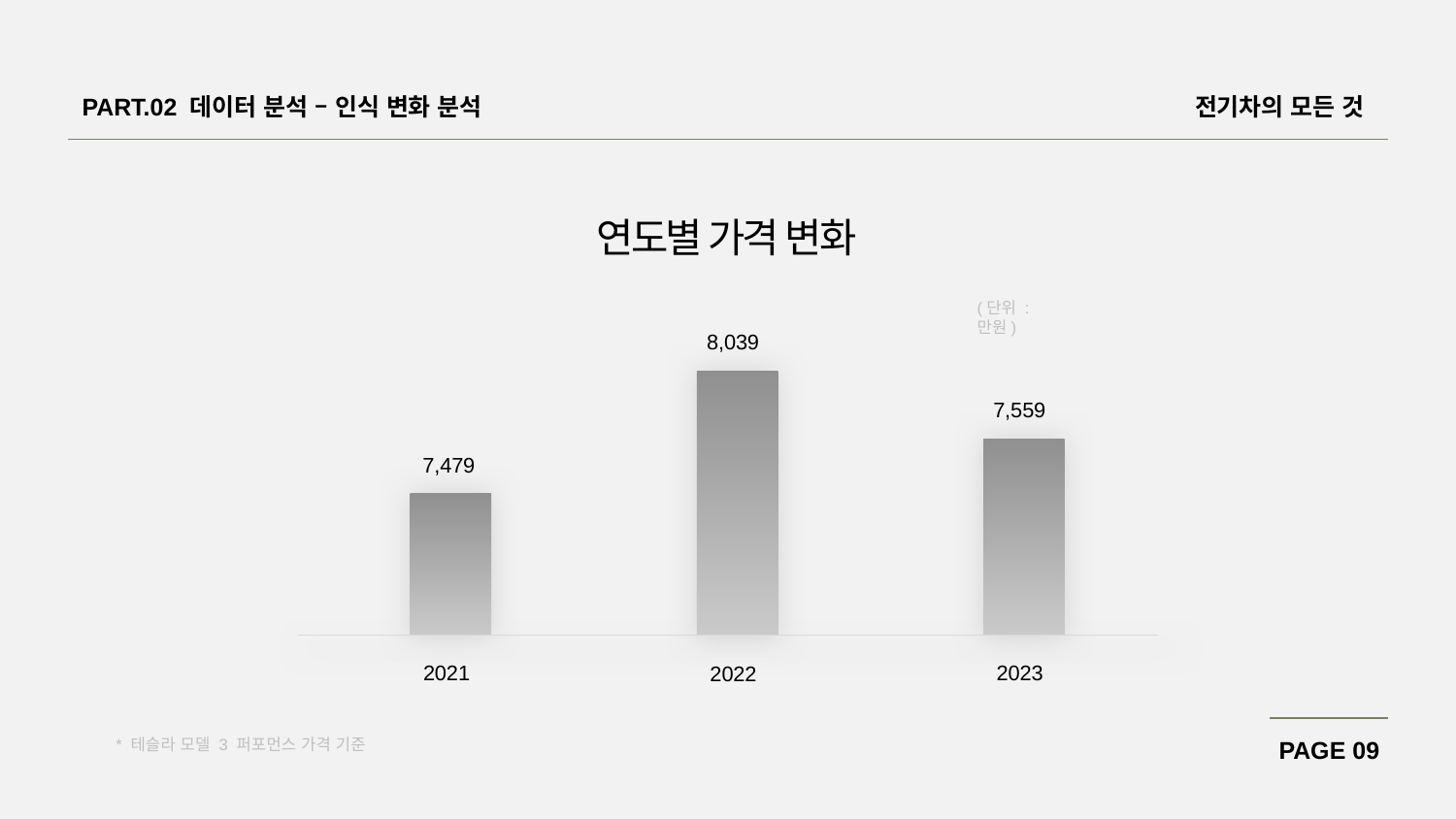

PART.02 데이터 분석 – 인식 변화 분석
전기차의 모든 것
연도별 가격 변화
(단위 : 만원)
8,039

7,559

7,479

2021
2023
2022
* 테슬라 모델 3 퍼포먼스 가격 기준

PAGE 09